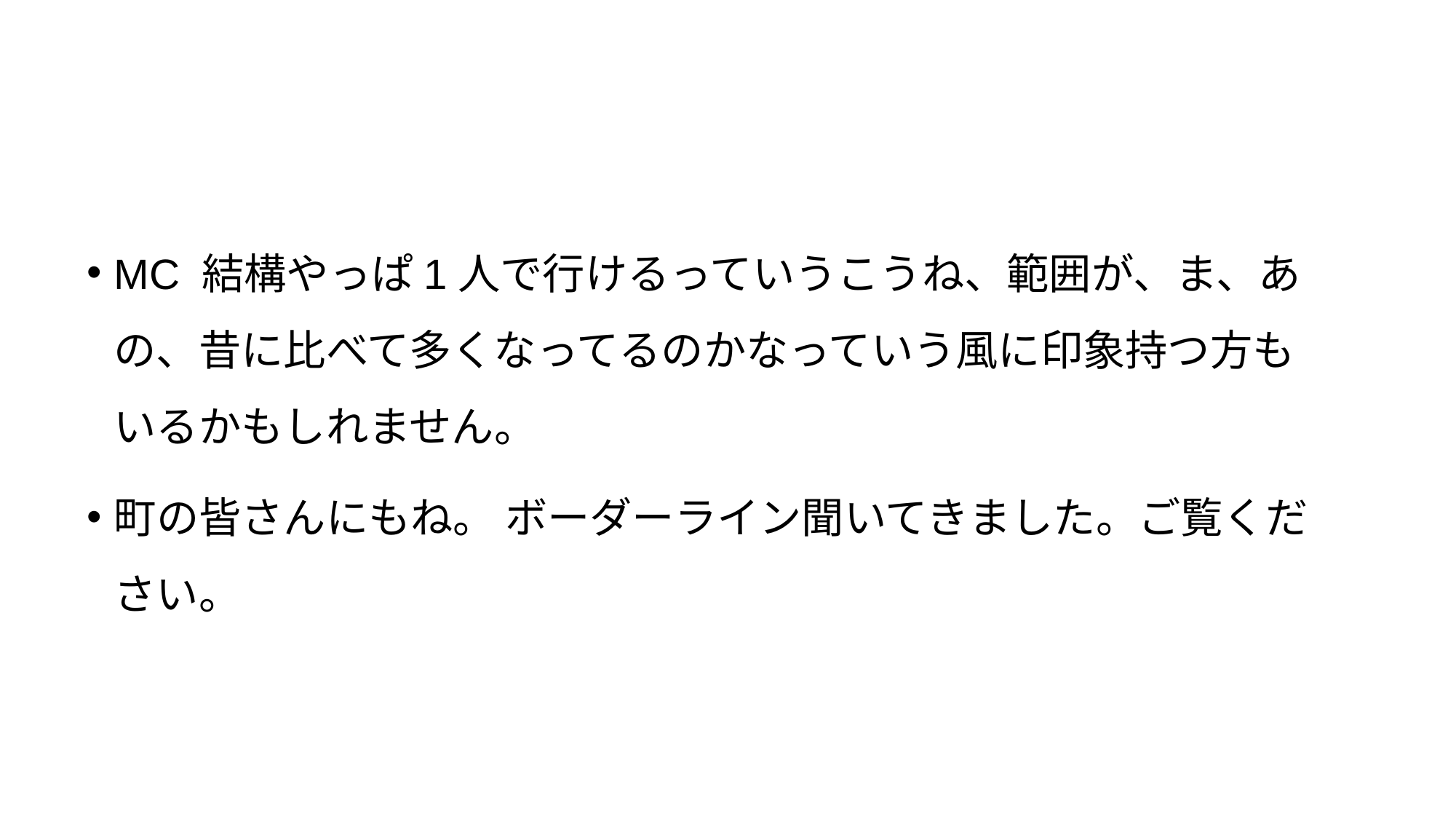

MC 結構やっぱ1人で行けるっていうこうね、範囲が、ま、あの、昔に比べて多くなってるのかなっていう風に印象持つ方もいるかもしれません。
町の皆さんにもね。 ボーダーライン聞いてきました。ご覧ください。